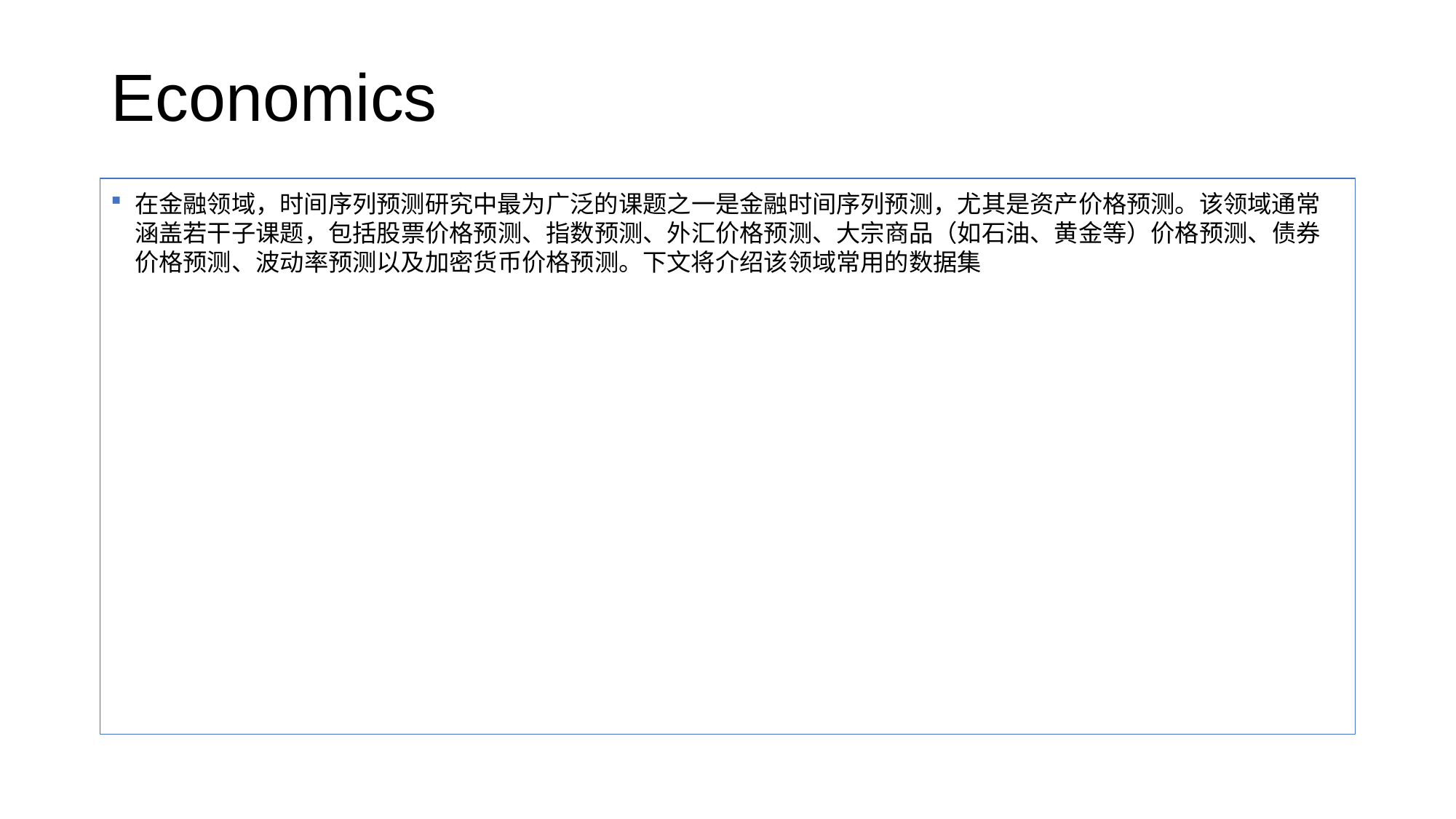

# Economics
在金融领域，时间序列预测研究中最为广泛的课题之一是金融时间序列预测，尤其是资产价格预测。该领域通常涵盖若干子课题，包括股票价格预测、指数预测、外汇价格预测、大宗商品（如石油、黄金等）价格预测、债券价格预测、波动率预测以及加密货币价格预测。下文将介绍该领域常用的数据集